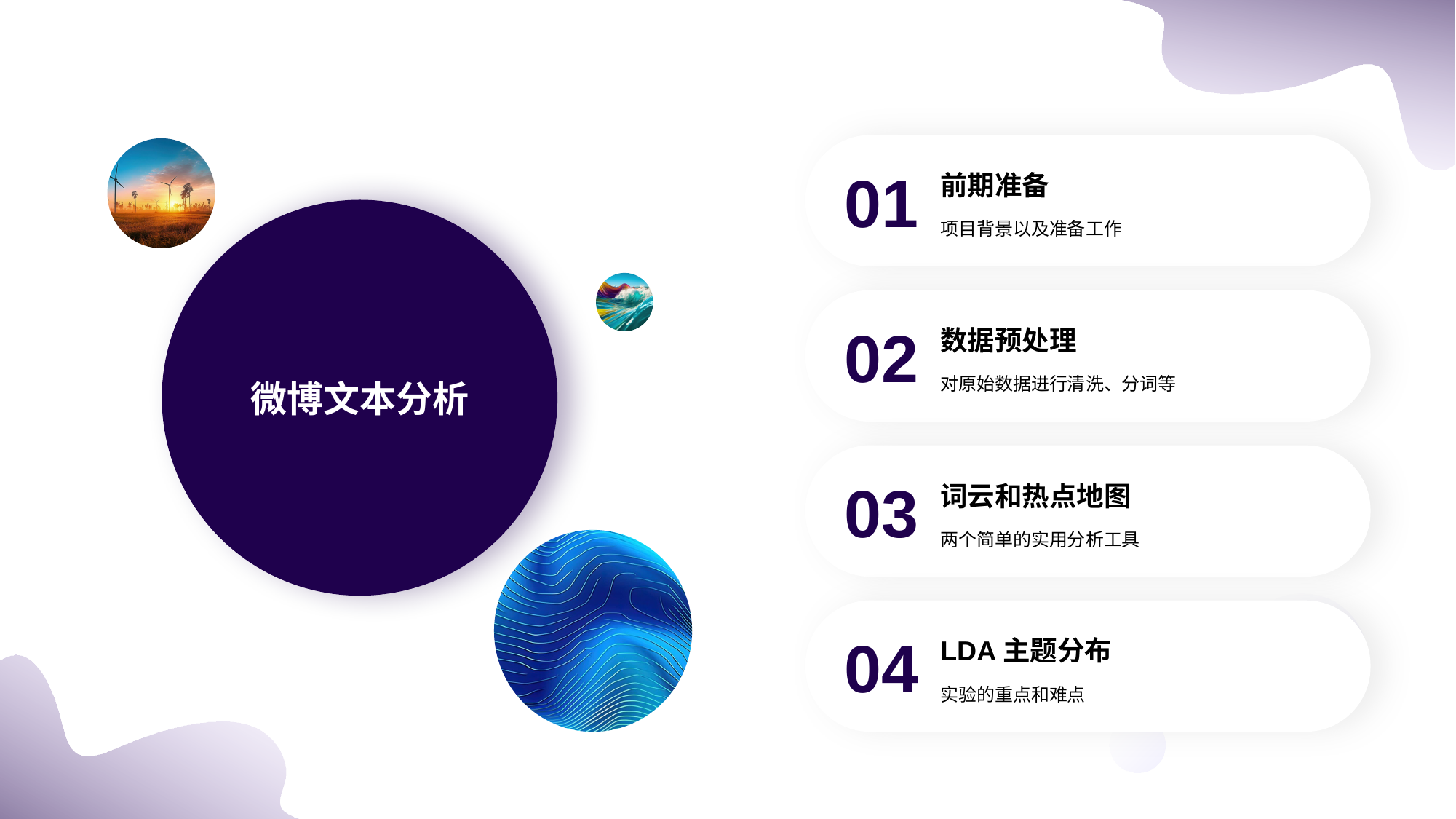

前期准备
项目背景以及准备工作
01

数据预处理
对原始数据进行清洗、分词等
02

词云和热点地图
两个简单的实用分析工具
03
LDA主题分布
实验的重点和难点
04

微博文本分析